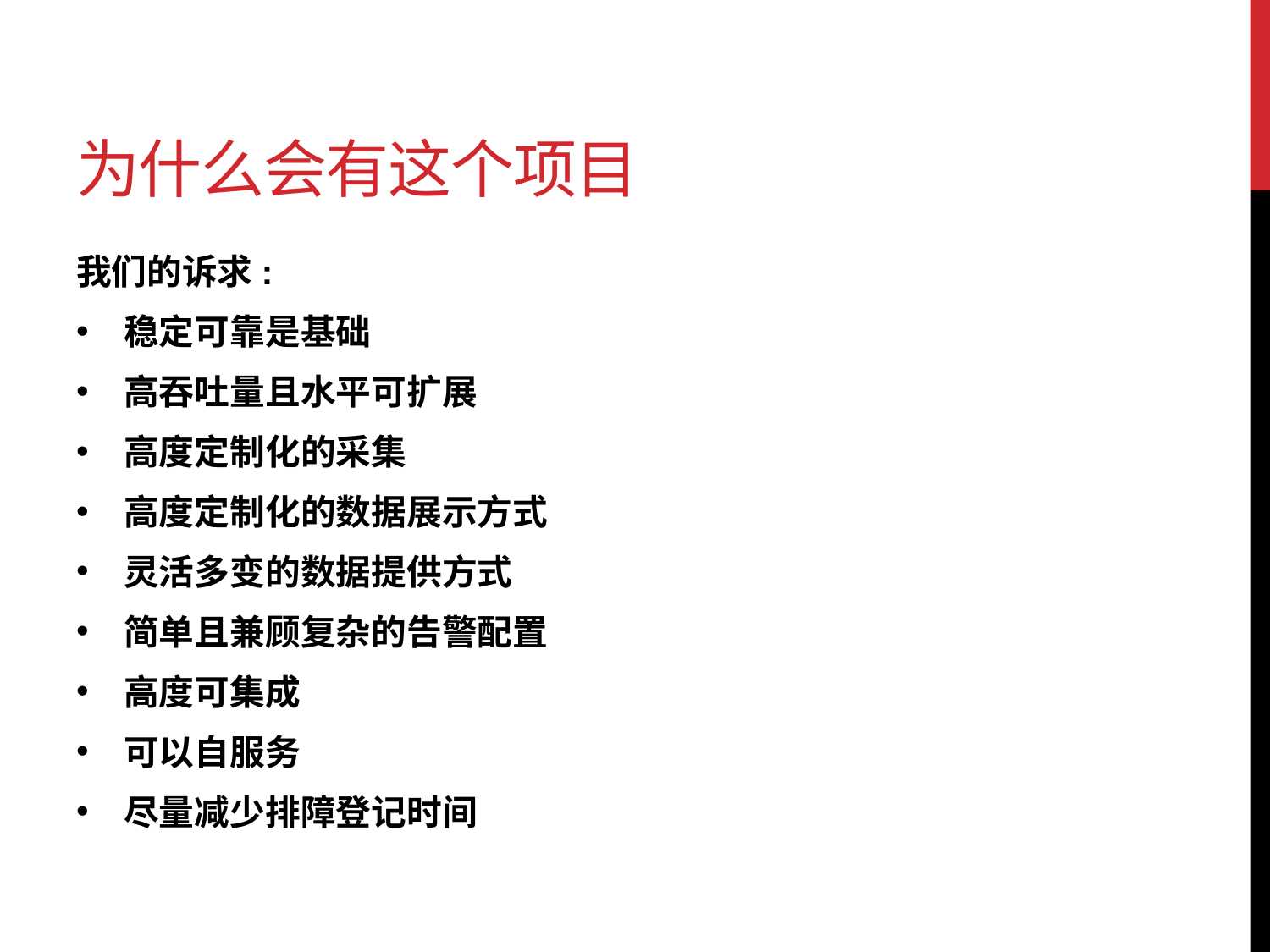

# 为什么会有这个项目
我们的诉求:
稳定可靠是基础
高吞吐量且水平可扩展
高度定制化的采集
高度定制化的数据展示方式
灵活多变的数据提供方式
简单且兼顾复杂的告警配置
高度可集成
可以自服务
尽量减少排障登记时间